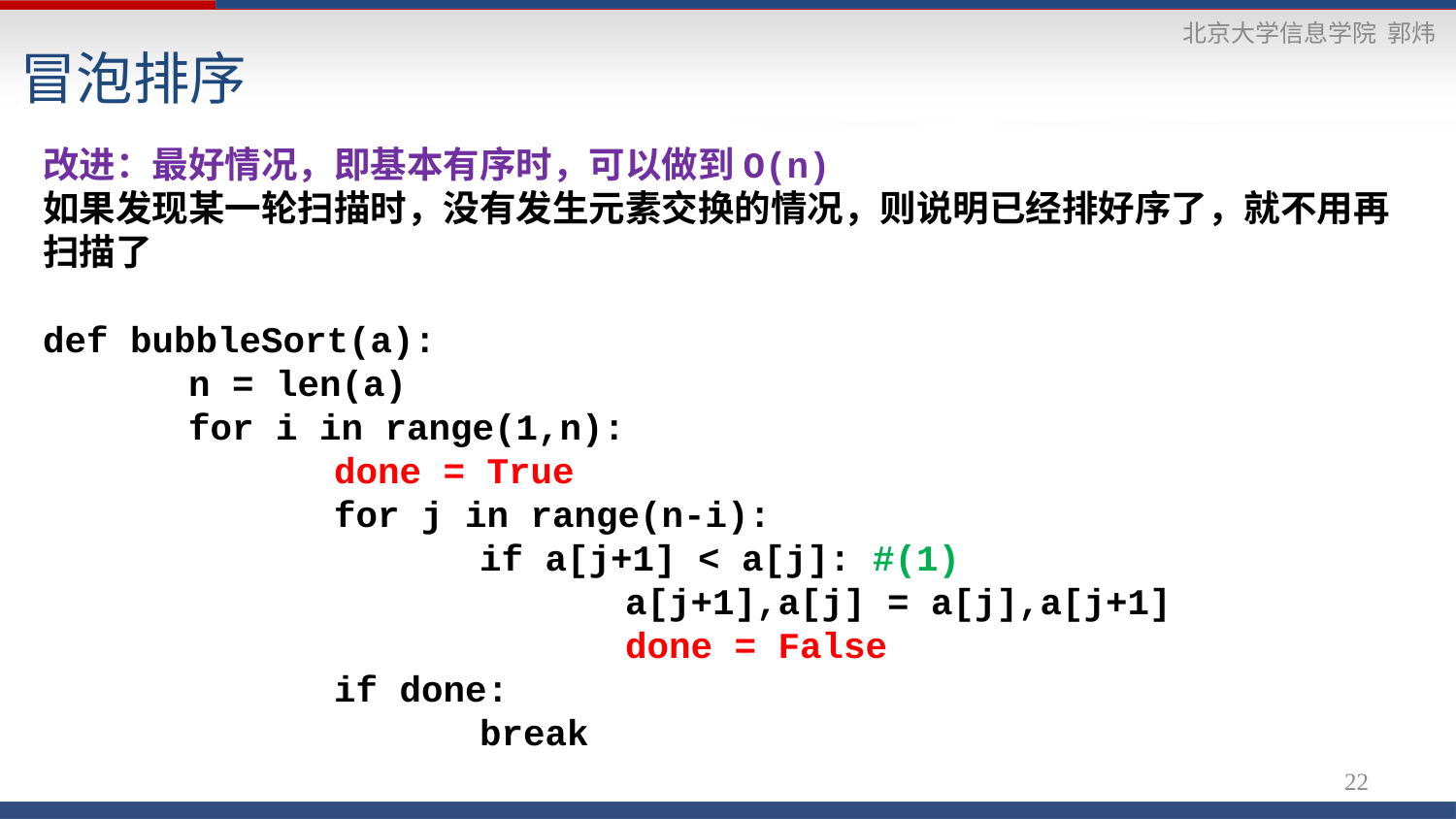

冒泡排序
改进：最好情况，即基本有序时，可以做到O(n)
如果发现某一轮扫描时，没有发生元素交换的情况，则说明已经排好序了，就不用再扫描了

def bubbleSort(a):
	n = len(a)
	for i in range(1,n):
		done = True
		for j in range(n-i):
			if a[j+1] < a[j]: #(1)
				a[j+1],a[j] = a[j],a[j+1]
				done = False
		if done:
			break
22